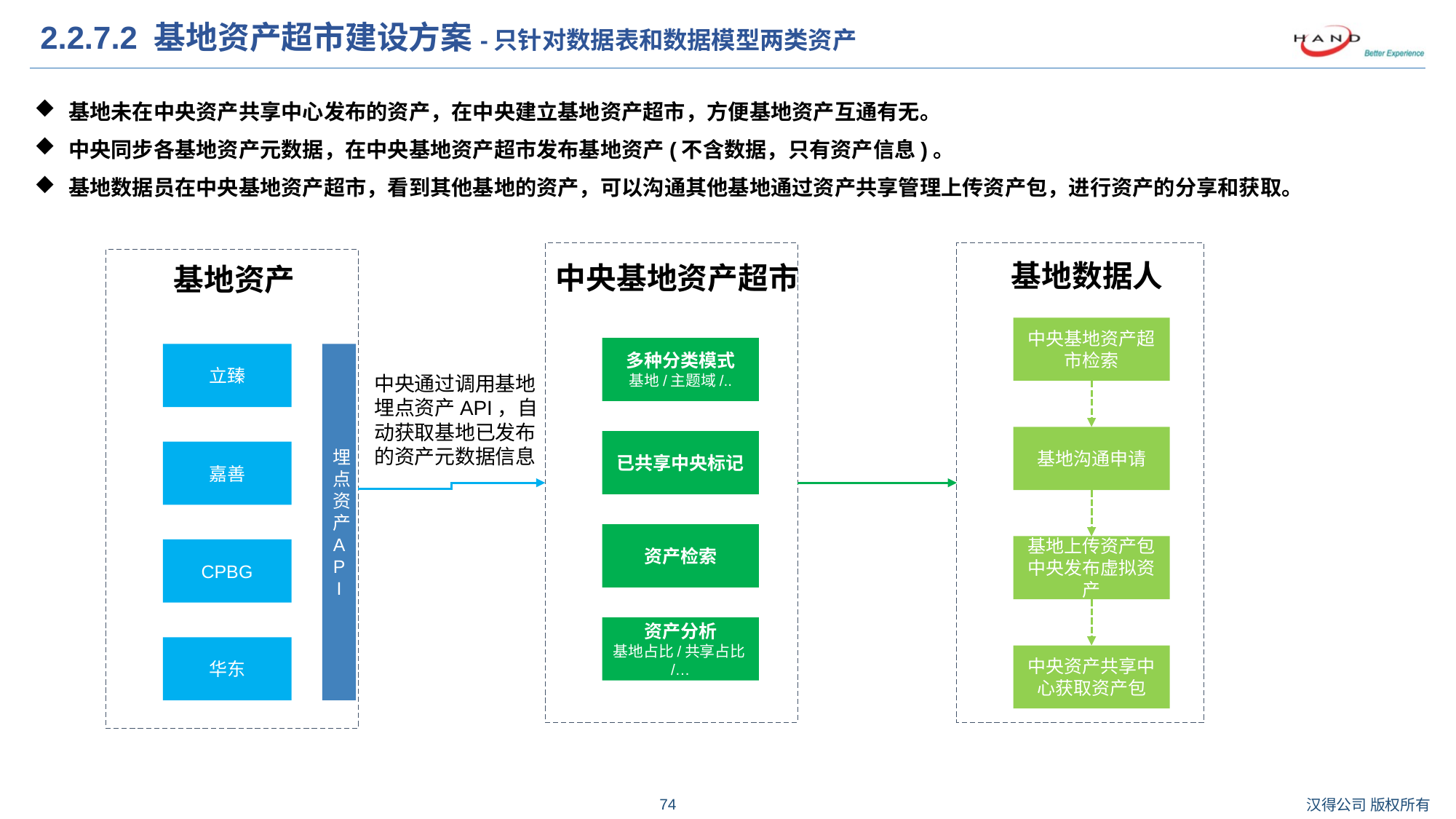

# 2.2.7.2 基地资产超市建设方案-只针对数据表和数据模型两类资产
基地未在中央资产共享中心发布的资产，在中央建立基地资产超市，方便基地资产互通有无。
中央同步各基地资产元数据，在中央基地资产超市发布基地资产(不含数据，只有资产信息)。
基地数据员在中央基地资产超市，看到其他基地的资产，可以沟通其他基地通过资产共享管理上传资产包，进行资产的分享和获取。

基地数据人
中央基地资产超市
基地资产
中央基地资产超市检索
多种分类模式
基地/主题域/..
立臻
埋点
资产API
中央通过调用基地埋点资产API，自动获取基地已发布的资产元数据信息
基地沟通申请
已共享中央标记
嘉善
资产检索
基地上传资产包
中央发布虚拟资产
CPBG
资产分析
基地占比/共享占比/…
华东
中央资产共享中心获取资产包